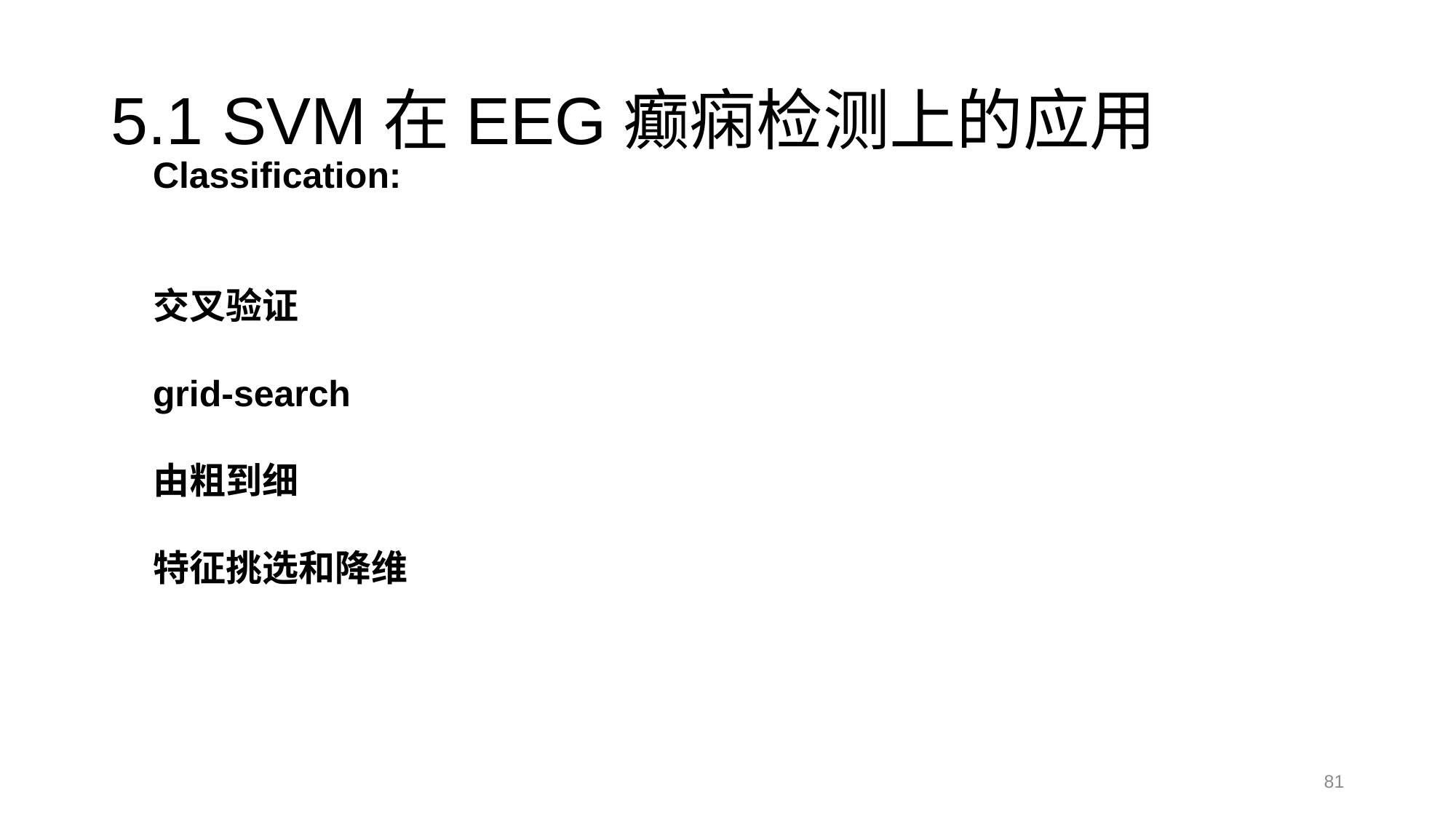

# 5.1 SVM在EEG癫痫检测上的应用
Classification:

交叉验证

grid-search

由粗到细

特征挑选和降维

81